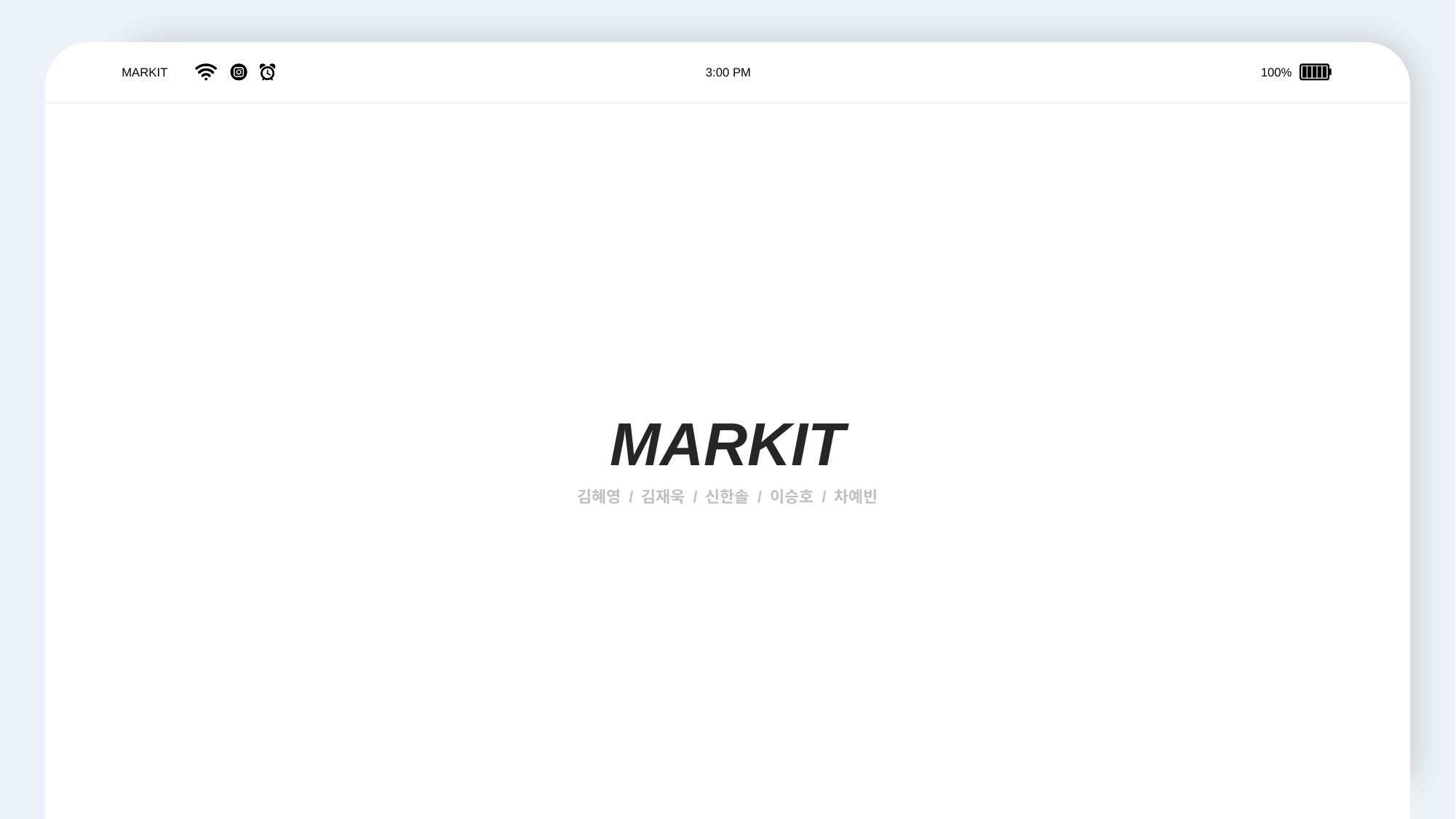

MARKIT
김혜영 / 김재욱 / 신한솔 / 이승호 / 차예빈

MARKIT
3:00 PM
100%